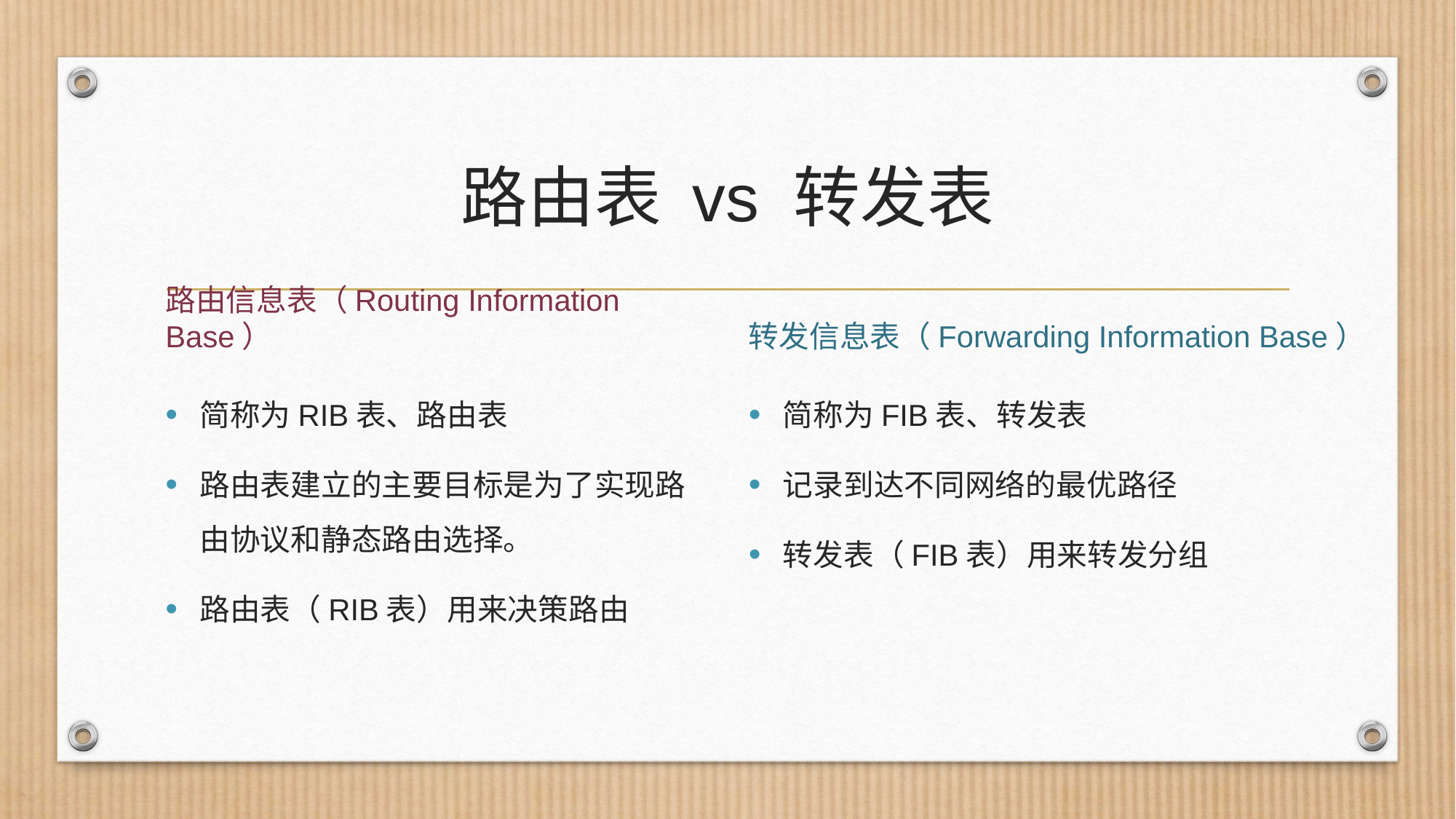

# 路由表 vs 转发表
路由信息表（Routing Information Base）
转发信息表（Forwarding Information Base）
简称为RIB表、路由表
路由表建立的主要目标是为了实现路由协议和静态路由选择。
路由表（RIB表）用来决策路由

简称为FIB表、转发表
记录到达不同网络的最优路径
转发表（FIB表）用来转发分组